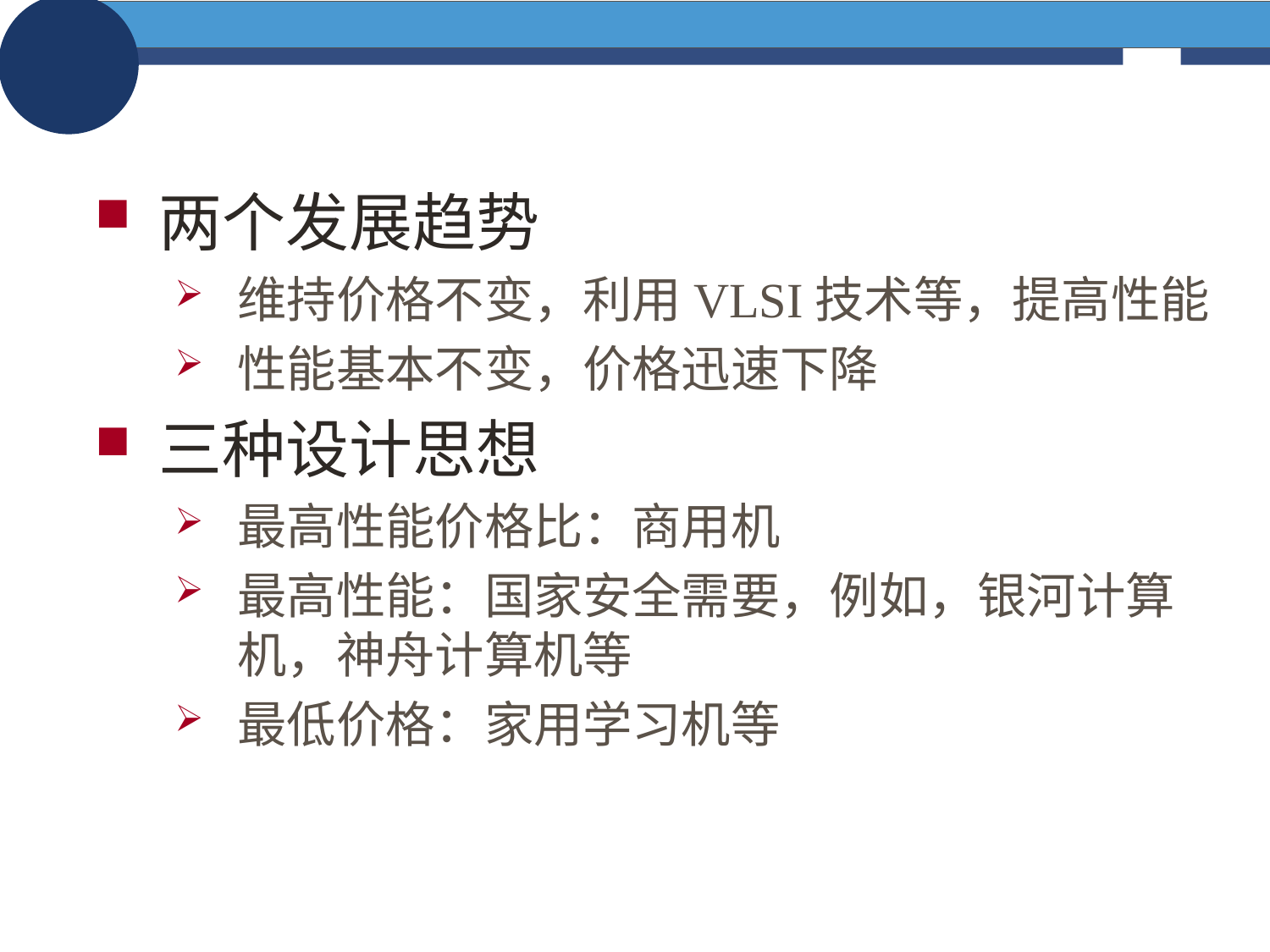

两个发展趋势
维持价格不变，利用VLSI技术等，提高性能
性能基本不变，价格迅速下降
三种设计思想
最高性能价格比：商用机
最高性能：国家安全需要，例如，银河计算机，神舟计算机等
最低价格：家用学习机等